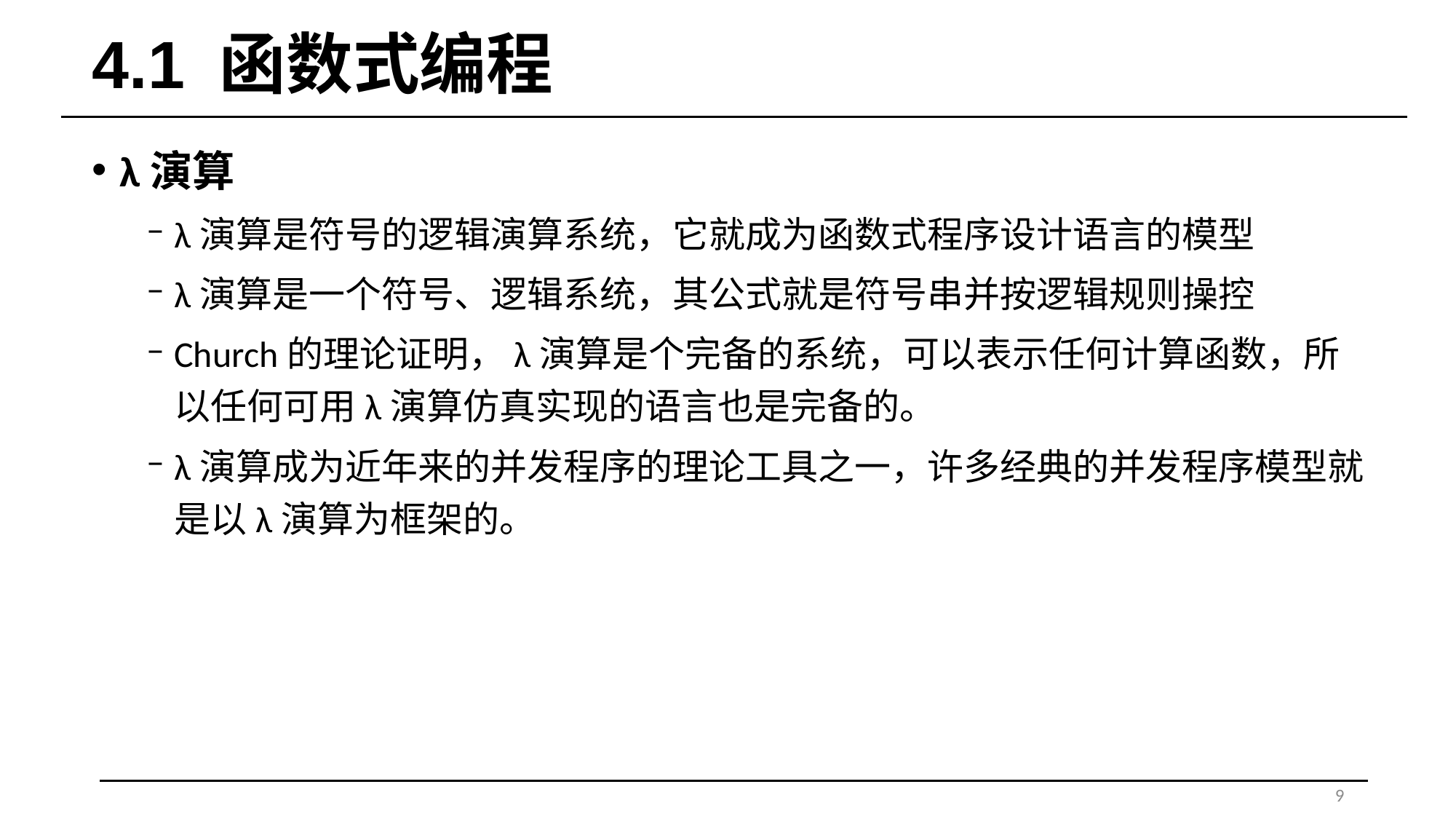

# 4.1 函数式编程
λ演算
λ演算是符号的逻辑演算系统，它就成为函数式程序设计语言的模型
λ演算是一个符号、逻辑系统，其公式就是符号串并按逻辑规则操控
Church的理论证明，λ演算是个完备的系统，可以表示任何计算函数，所以任何可用λ演算仿真实现的语言也是完备的。
λ演算成为近年来的并发程序的理论工具之一，许多经典的并发程序模型就是以λ演算为框架的。

9